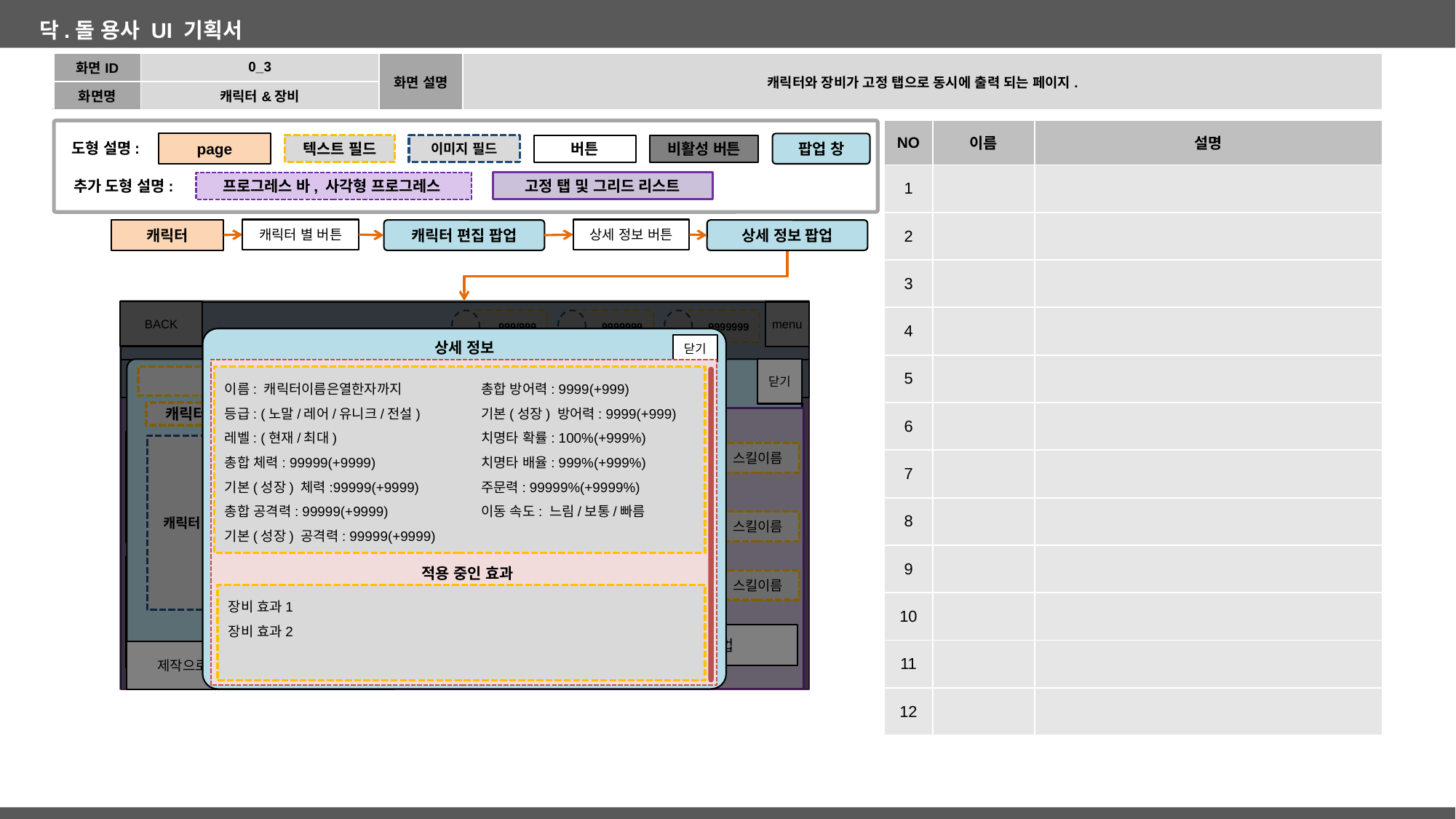

| 화면ID | 0\_3 | 화면 설명 | 캐릭터와 장비가 고정 탭으로 동시에 출력 되는 페이지. |
| --- | --- | --- | --- |
| 화면명 | 캐릭터&장비 |  |  |

| NO | 이름 | 설명 |
| --- | --- | --- |
| 1 |  |  |
| 2 |  |  |
| 3 |  |  |
| 4 |  |  |
| 5 |  |  |
| 6 |  |  |
| 7 |  |  |
| 8 |  |  |
| 9 |  |  |
| 10 |  |  |
| 11 |  |  |
| 12 |  |  |
page
도형 설명:
팝업 창
비활성 버튼
텍스트 필드
이미지 필드
버튼
추가 도형 설명:
프로그레스 바, 사각형 프로그레스
고정 탭 및 그리드 리스트
캐릭터 별 버튼
상세 정보 버튼
캐릭터
캐릭터 편집 팝업
상세 정보 팝업
로비 화면
로비 화면
BACK
menu

999/999

9999999

9999999
상세 정보
닫기
닫기
장비 리스트

캐릭터 리스트

능력치
착용 장비
스킬 상세
캐릭터 이름
이름: 캐릭터이름은열한자까지
등급: (노말/레어/유니크/전설)
레벨: (현재/최대)
총합 체력: 99999(+9999)
기본(성장) 체력:99999(+9999)
총합 공격력: 99999(+9999)
기본(성장) 공격력: 99999(+9999)
총합 방어력: 9999(+999)
기본(성장) 방어력: 9999(+999)
치명타 확률: 100%(+999%)
치명타 배율: 999%(+999%)
주문력: 99999%(+9999%)
이동 속도: 느림/보통/빠름

종합전투력
캐릭터 레벨
filter
수집한 개수

공격력

주문력
스킬아이콘1

장비1
장비2
버튼4
버튼1
버튼2
버튼3
캐릭터 이미지
스킬이름

체력

방어력
스킬아이콘2
장비3
장비4
스킬이름

크리확률

크리배율

스킬아이콘3
버튼5
버튼6
버튼7
버튼8
적용 중인 효과
장비5
장비6
상세정보

이동속도
스킬이름
장비 효과1
장비 효과2

(현재 보유 조각/요구 조각)
레벨 업
제작으로
소모 골드